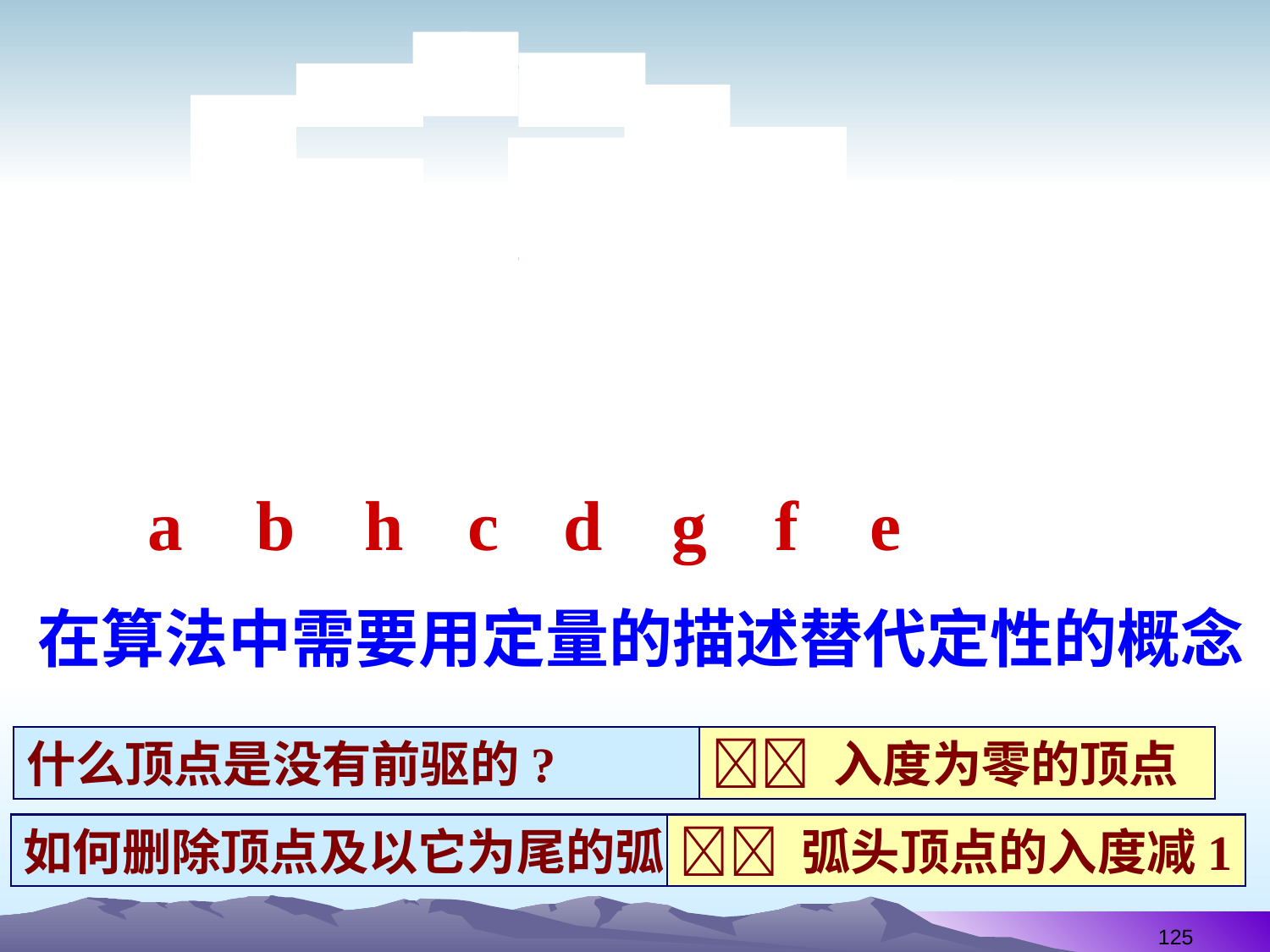

c

a
d

g
e

b
f

h
a
b
h
c
d
g
f
e
在算法中需要用定量的描述替代定性的概念
什么顶点是没有前驱的?
≡≡ 入度为零的顶点
如何删除顶点及以它为尾的弧?
≡≡ 弧头顶点的入度减1
125